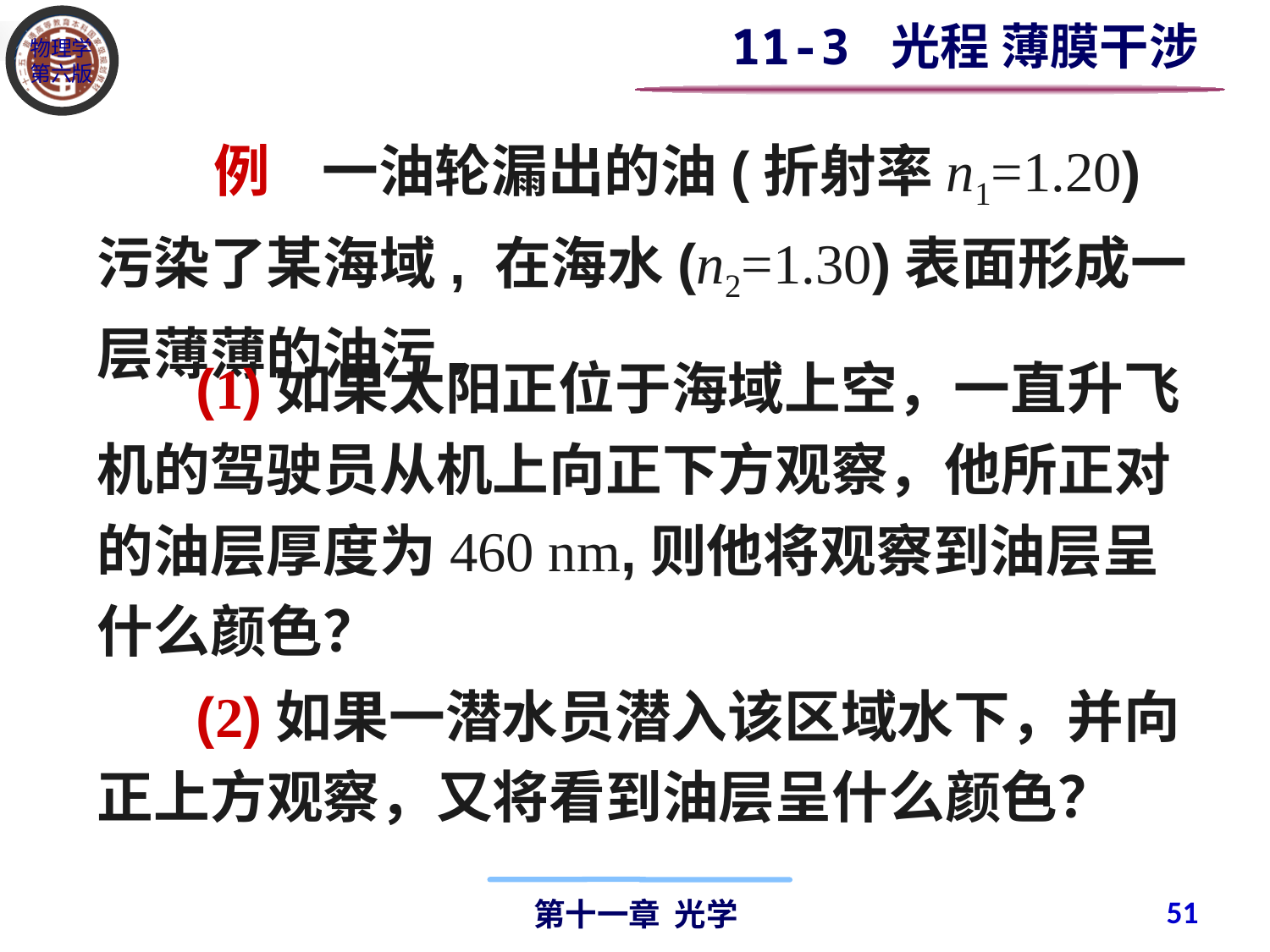

11-3 光程 薄膜干涉

        例    一油轮漏出的油(折射率n1=1.20)污染了某海域, 在海水(n2=1.30)表面形成一层薄薄的油污.
       (1)如果太阳正位于海域上空，一直升飞机的驾驶员从机上向正下方观察，他所正对的油层厚度为460 nm,则他将观察到油层呈什么颜色？
       (2)如果一潜水员潜入该区域水下，并向正上方观察，又将看到油层呈什么颜色？
51